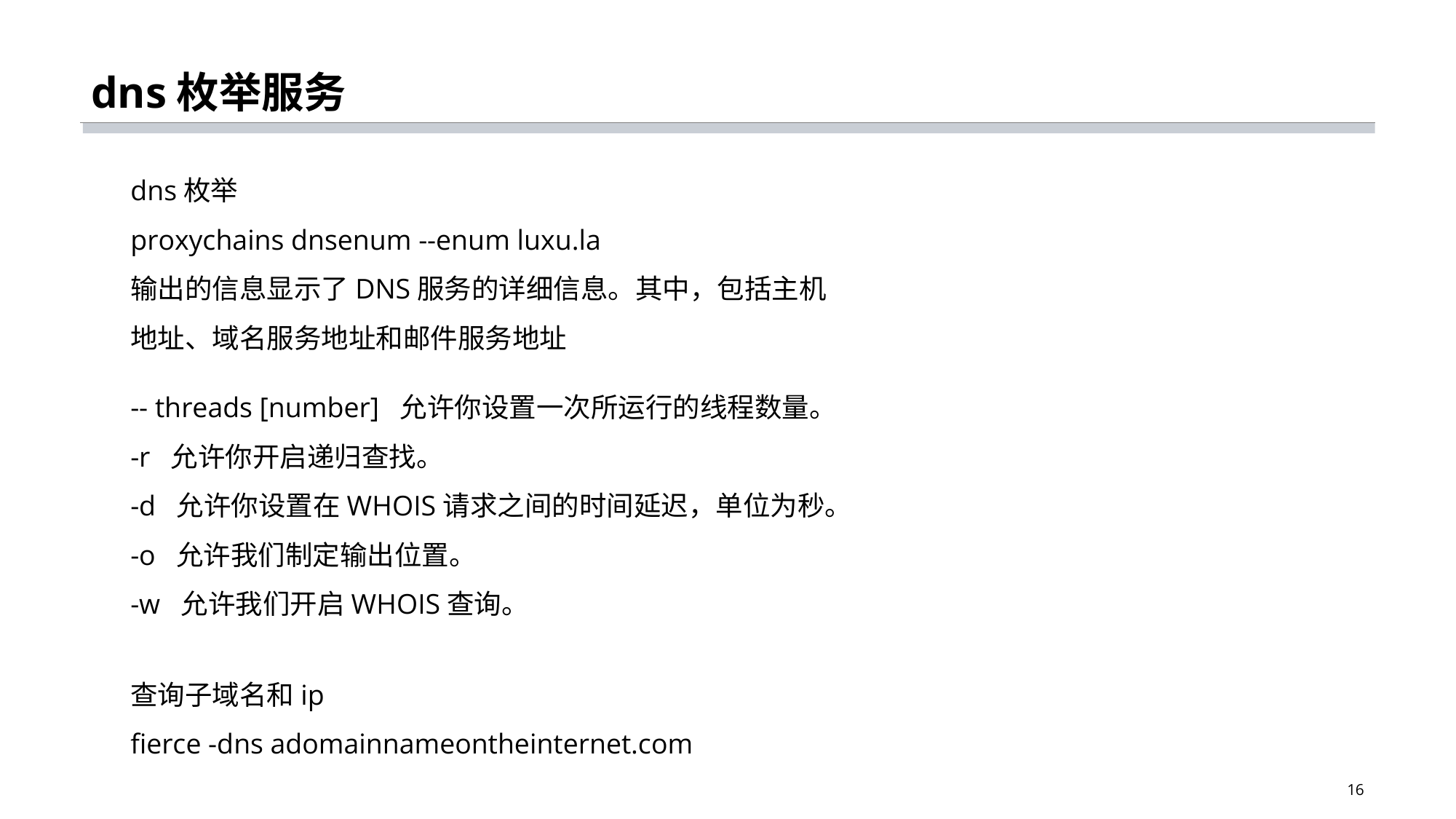

# dns枚举服务
dns枚举
proxychains dnsenum --enum luxu.la
输出的信息显示了DNS服务的详细信息。其中，包括主机地址、域名服务地址和邮件服务地址
-- threads [number]  允许你设置一次所运行的线程数量。
-r  允许你开启递归查找。
-d  允许你设置在WHOIS请求之间的时间延迟，单位为秒。
-o  允许我们制定输出位置。
-w  允许我们开启WHOIS查询。
查询子域名和ip
fierce -dns adomainnameontheinternet.com
16